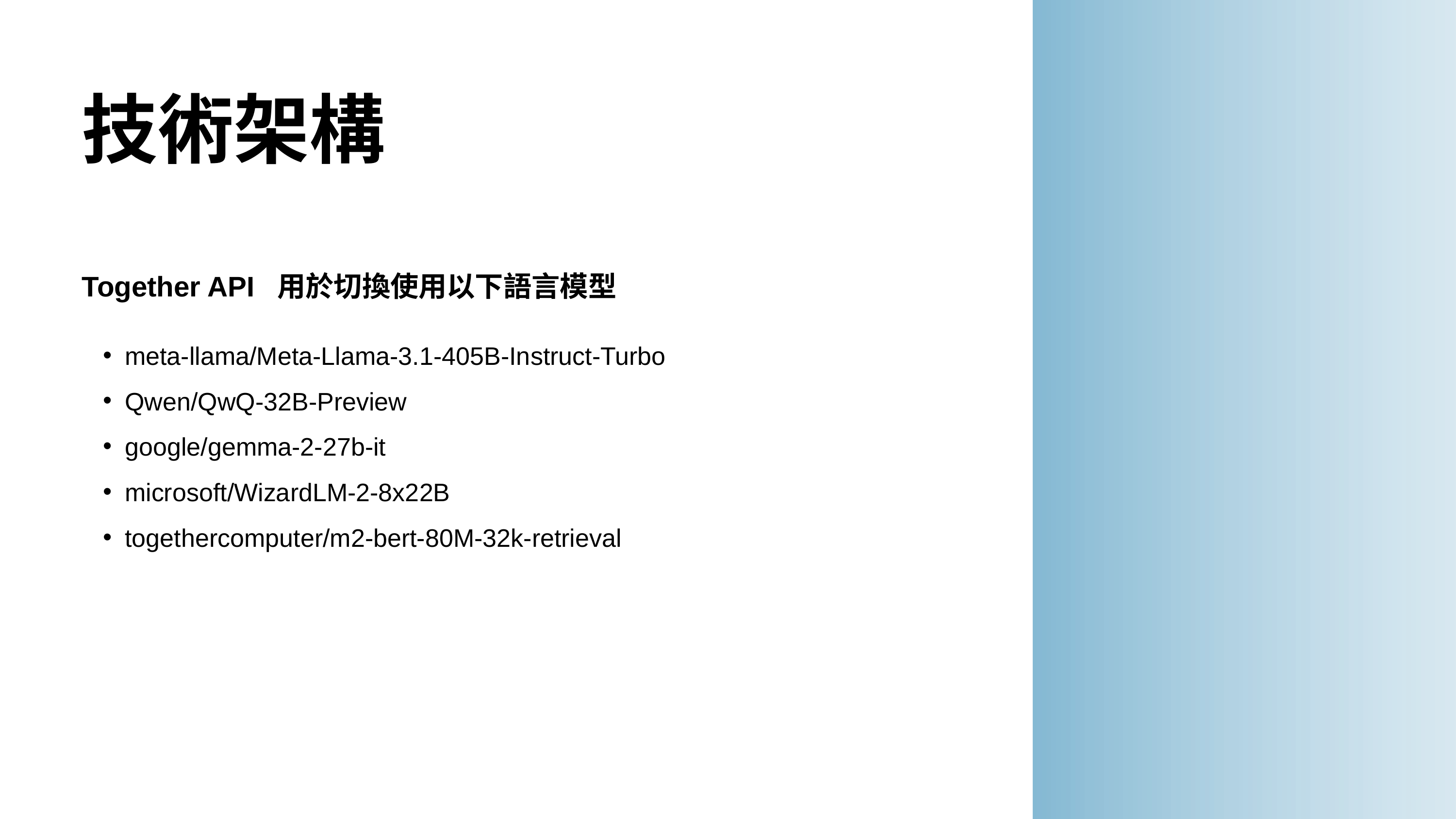

技術架構
Together API  用於切換使用以下語言模型
meta-llama/Meta-Llama-3.1-405B-Instruct-Turbo
Qwen/QwQ-32B-Preview
google/gemma-2-27b-it
microsoft/WizardLM-2-8x22B
togethercomputer/m2-bert-80M-32k-retrieval